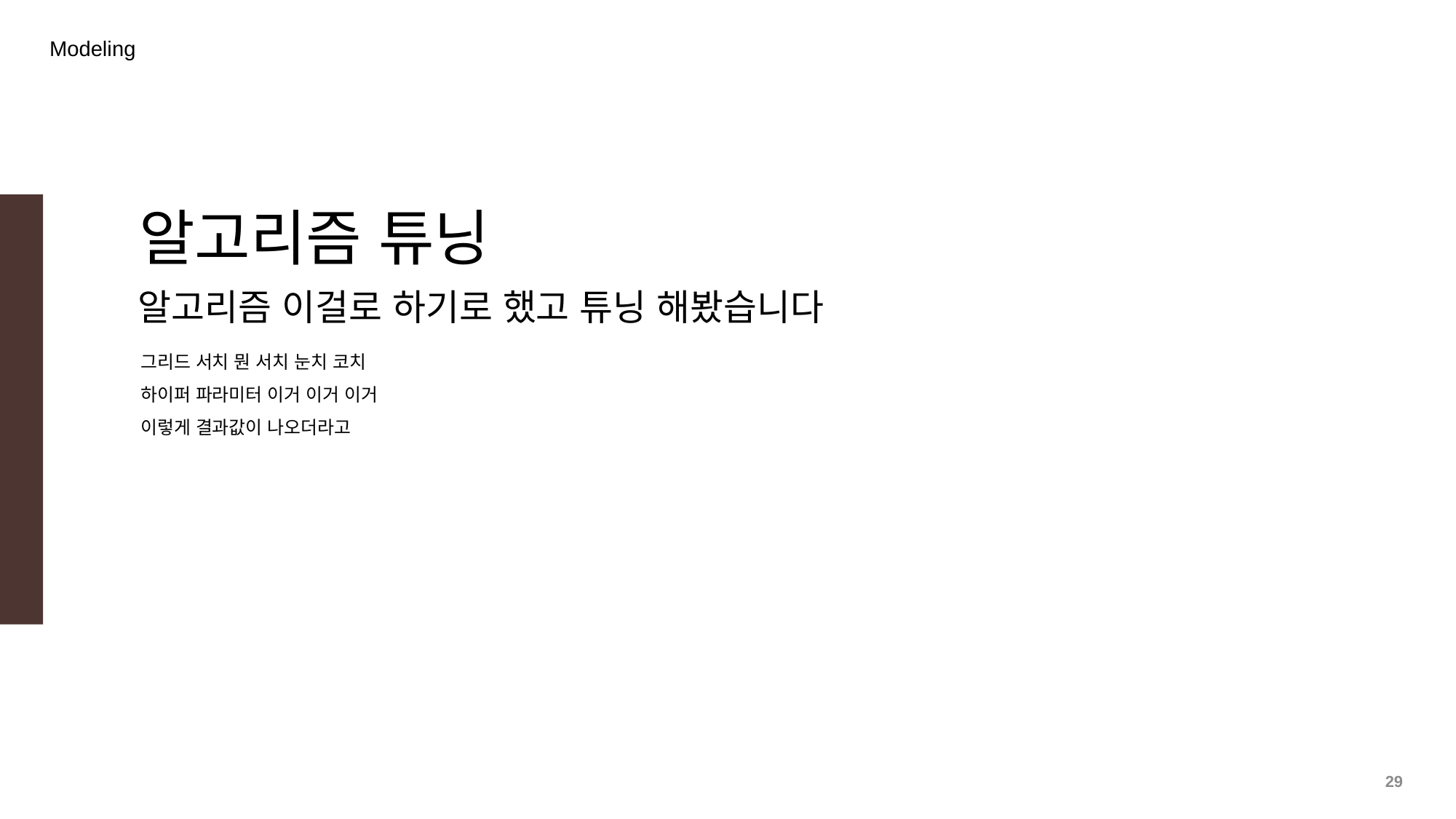

Modeling
알고리즘 튜닝
알고리즘 이걸로 하기로 했고 튜닝 해봤습니다
그리드 서치 뭔 서치 눈치 코치
하이퍼 파라미터 이거 이거 이거
이렇게 결과값이 나오더라고

29